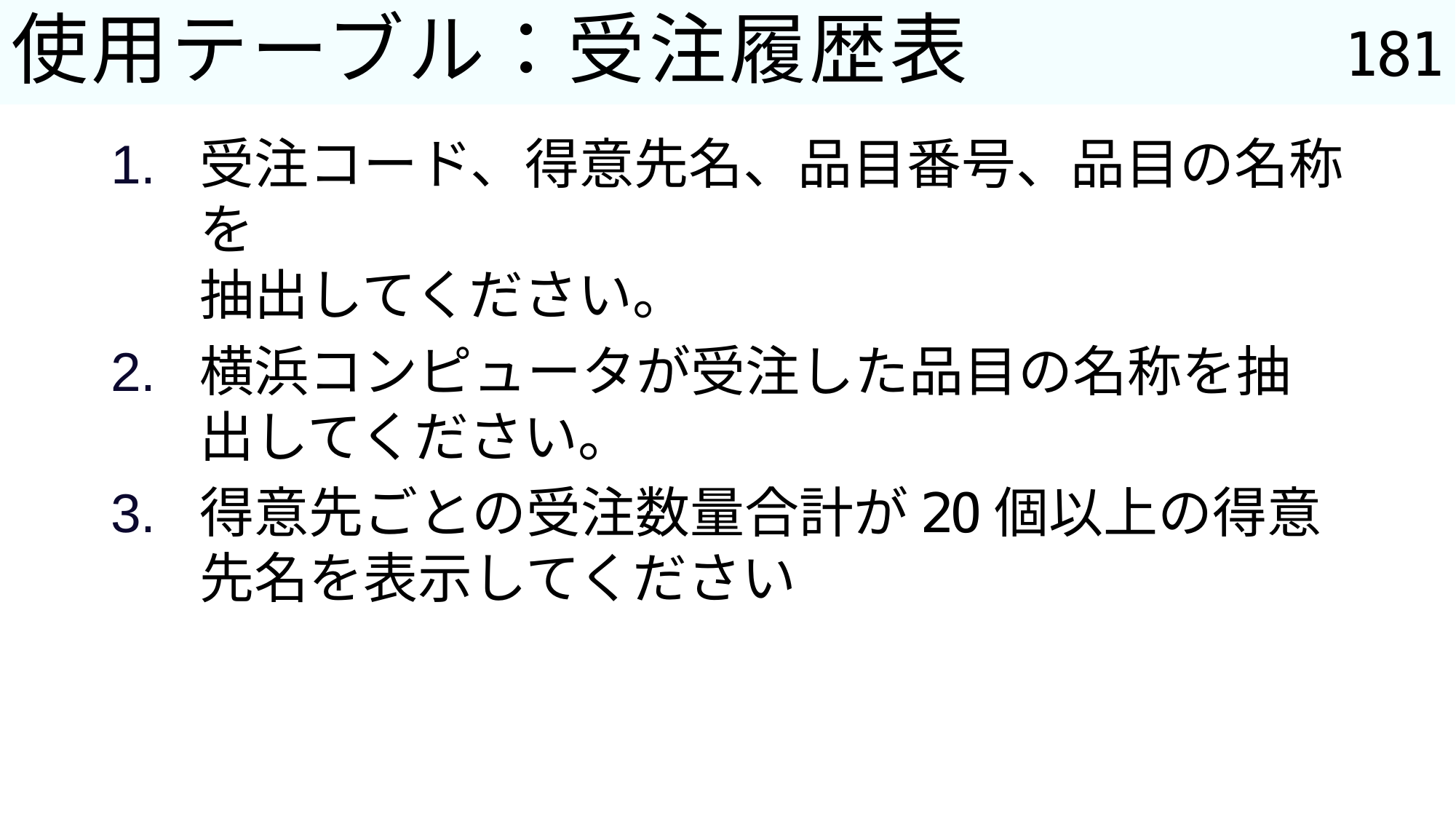

181
# 使用テーブル：受注履歴表
受注コード、得意先名、品目番号、品目の名称を
抽出してください。
横浜コンピュータが受注した品目の名称を抽出してください。
得意先ごとの受注数量合計が20個以上の得意先名を表示してください